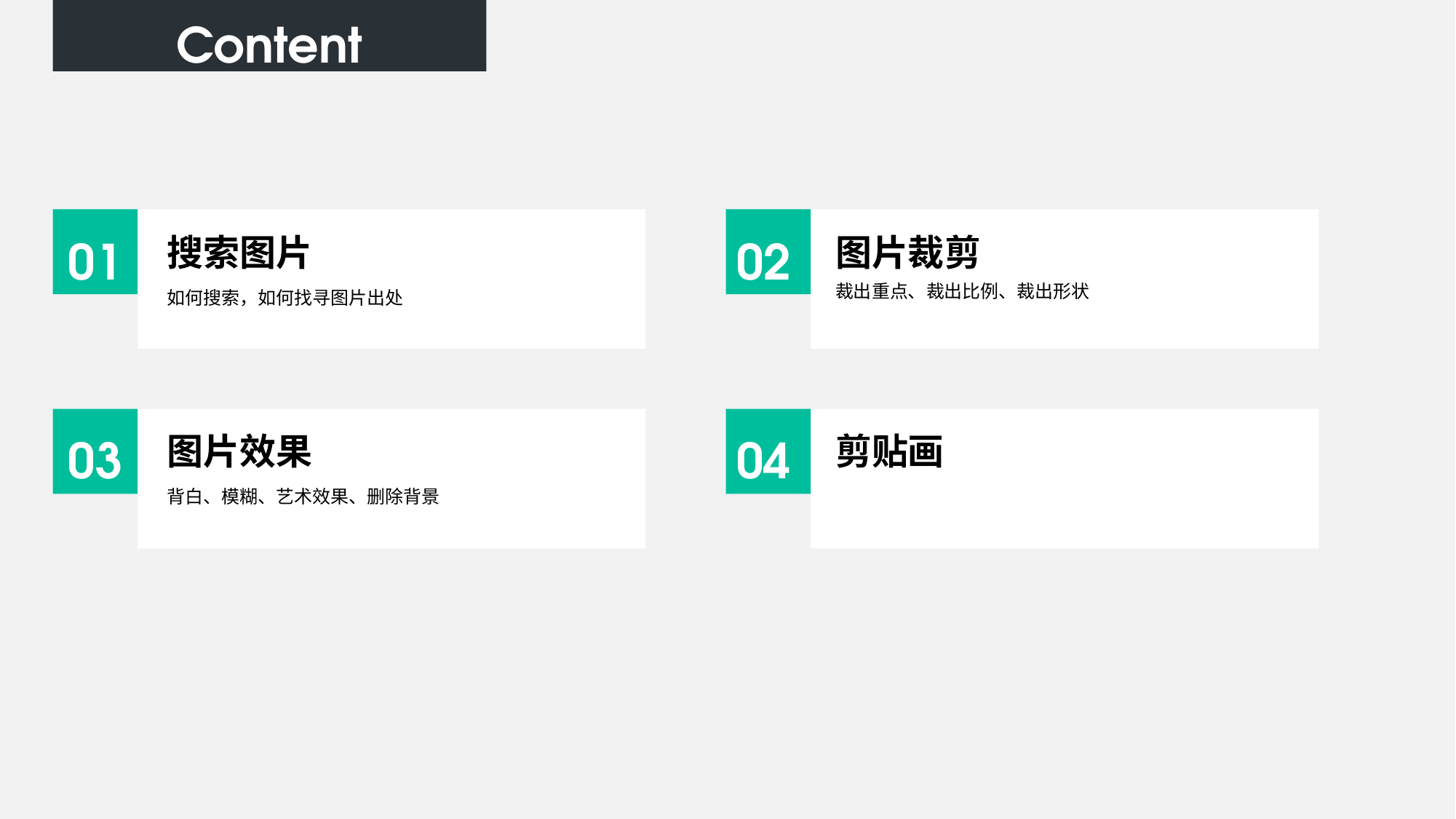

Content
01
02
搜索图片
图片裁剪
如何搜索，如何找寻图片出处
裁出重点、裁出比例、裁出形状
03
04
图片效果
剪贴画
背白、模糊、艺术效果、删除背景